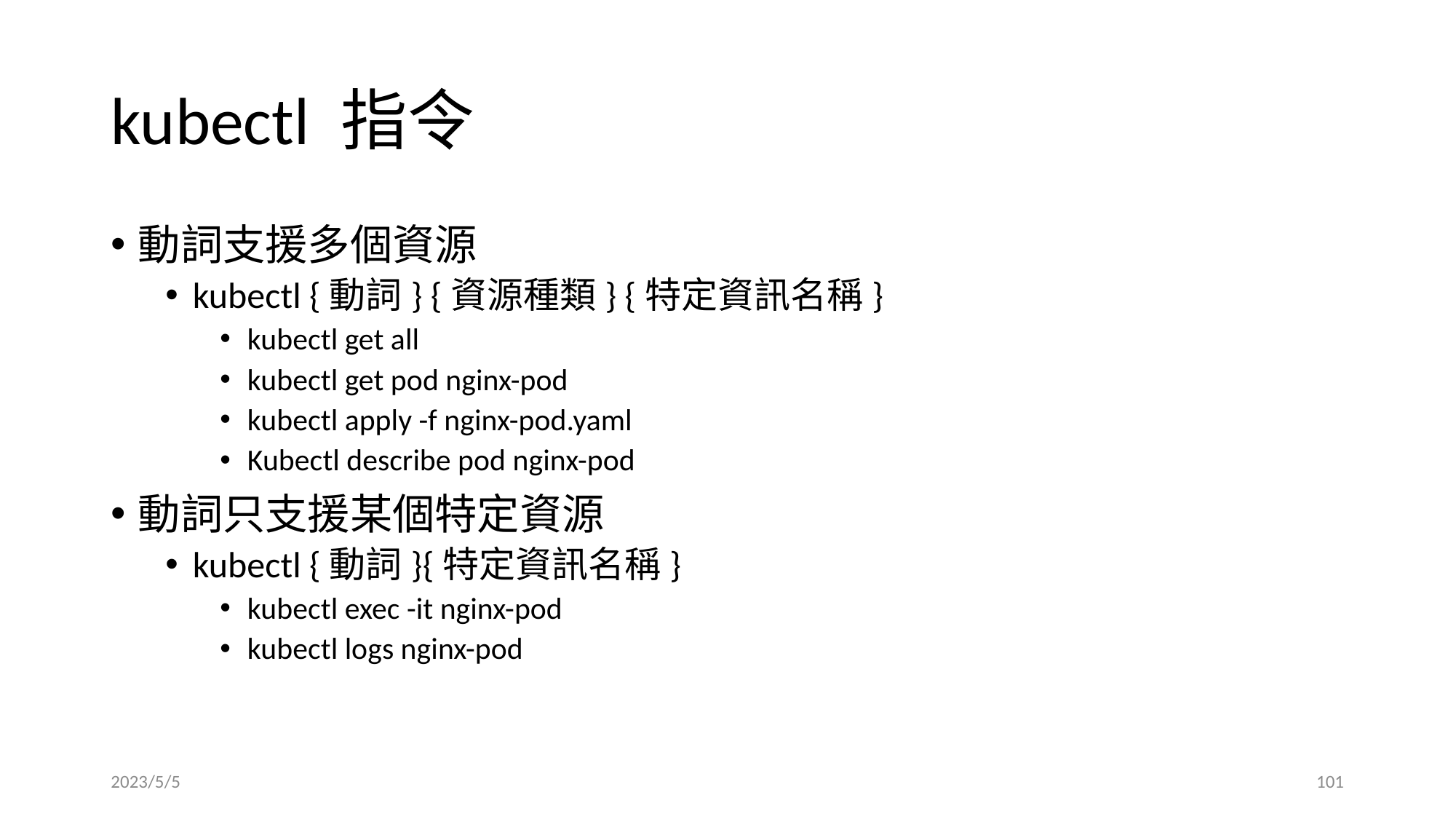

# kubectl 指令
動詞支援多個資源
kubectl {動詞} {資源種類} {特定資訊名稱}
kubectl get all
kubectl get pod nginx-pod
kubectl apply -f nginx-pod.yaml
Kubectl describe pod nginx-pod
動詞只支援某個特定資源
kubectl {動詞}{特定資訊名稱}
kubectl exec -it nginx-pod
kubectl logs nginx-pod
2023/5/5
101